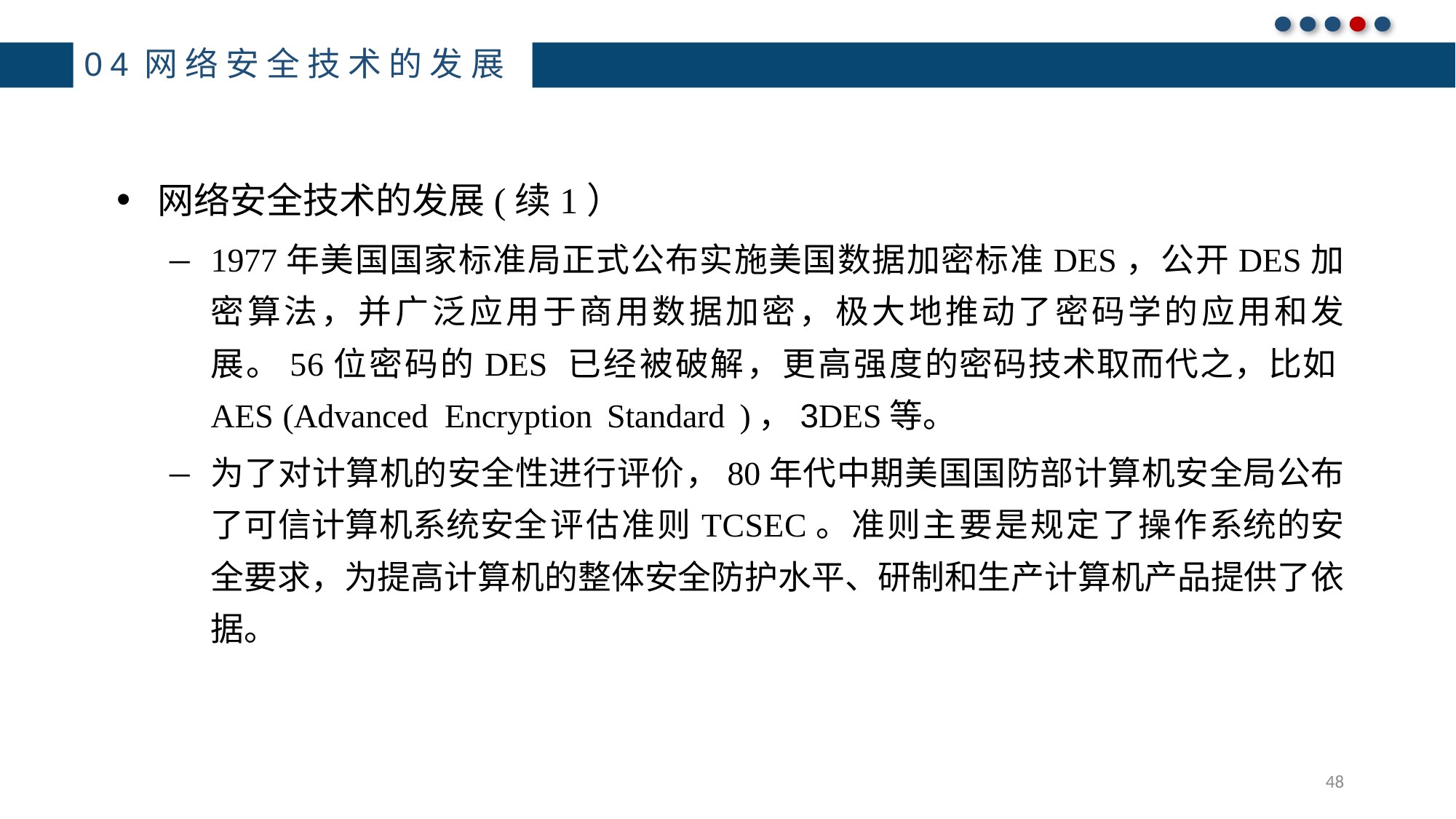

# 04网络安全技术的发展
网络安全技术的发展(续1）
1977年美国国家标准局正式公布实施美国数据加密标准DES，公开DES加密算法，并广泛应用于商用数据加密，极大地推动了密码学的应用和发展。56位密码的DES 已经被破解，更高强度的密码技术取而代之，比如AES (Advanced  Encryption Standard )，3DES等。
为了对计算机的安全性进行评价，80年代中期美国国防部计算机安全局公布了可信计算机系统安全评估准则TCSEC。准则主要是规定了操作系统的安全要求，为提高计算机的整体安全防护水平、研制和生产计算机产品提供了依据。
48